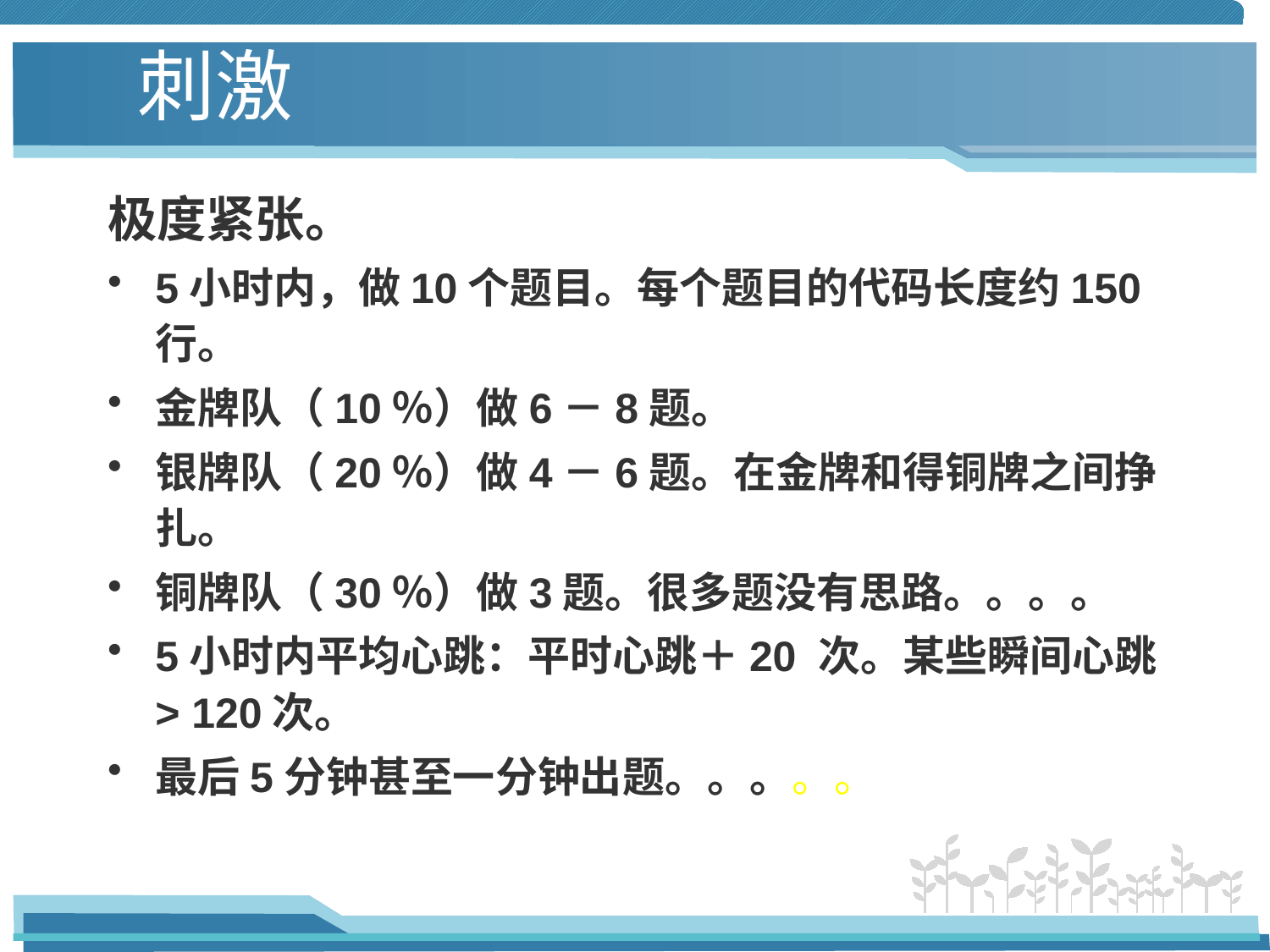

# 刺激
极度紧张。
5小时内，做10个题目。每个题目的代码长度约150行。
金牌队（10％）做6－8题。
银牌队（20％）做4－6题。在金牌和得铜牌之间挣扎。
铜牌队（30％）做3题。很多题没有思路。。。。
5小时内平均心跳：平时心跳＋20 次。某些瞬间心跳 > 120次。
最后5分钟甚至一分钟出题。。。。。